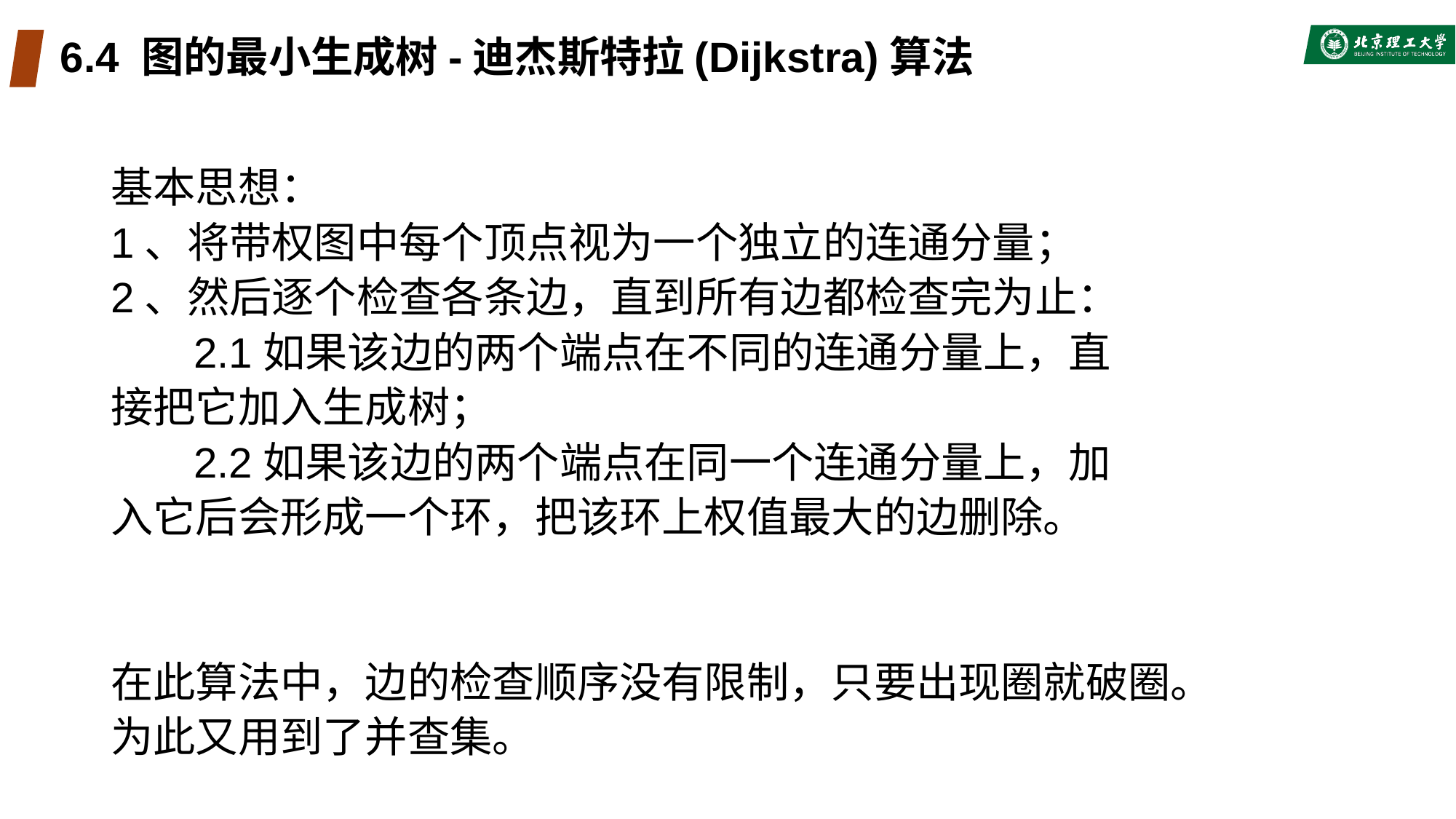

# 6.4 图的最小生成树-迪杰斯特拉(Dijkstra)算法
基本思想：
1、将带权图中每个顶点视为一个独立的连通分量；
2、然后逐个检查各条边，直到所有边都检查完为止：
       2.1如果该边的两个端点在不同的连通分量上，直
接把它加入生成树；
       2.2如果该边的两个端点在同一个连通分量上，加
入它后会形成一个环，把该环上权值最大的边删除。

在此算法中，边的检查顺序没有限制，只要出现圈就破圈。
为此又用到了并查集。